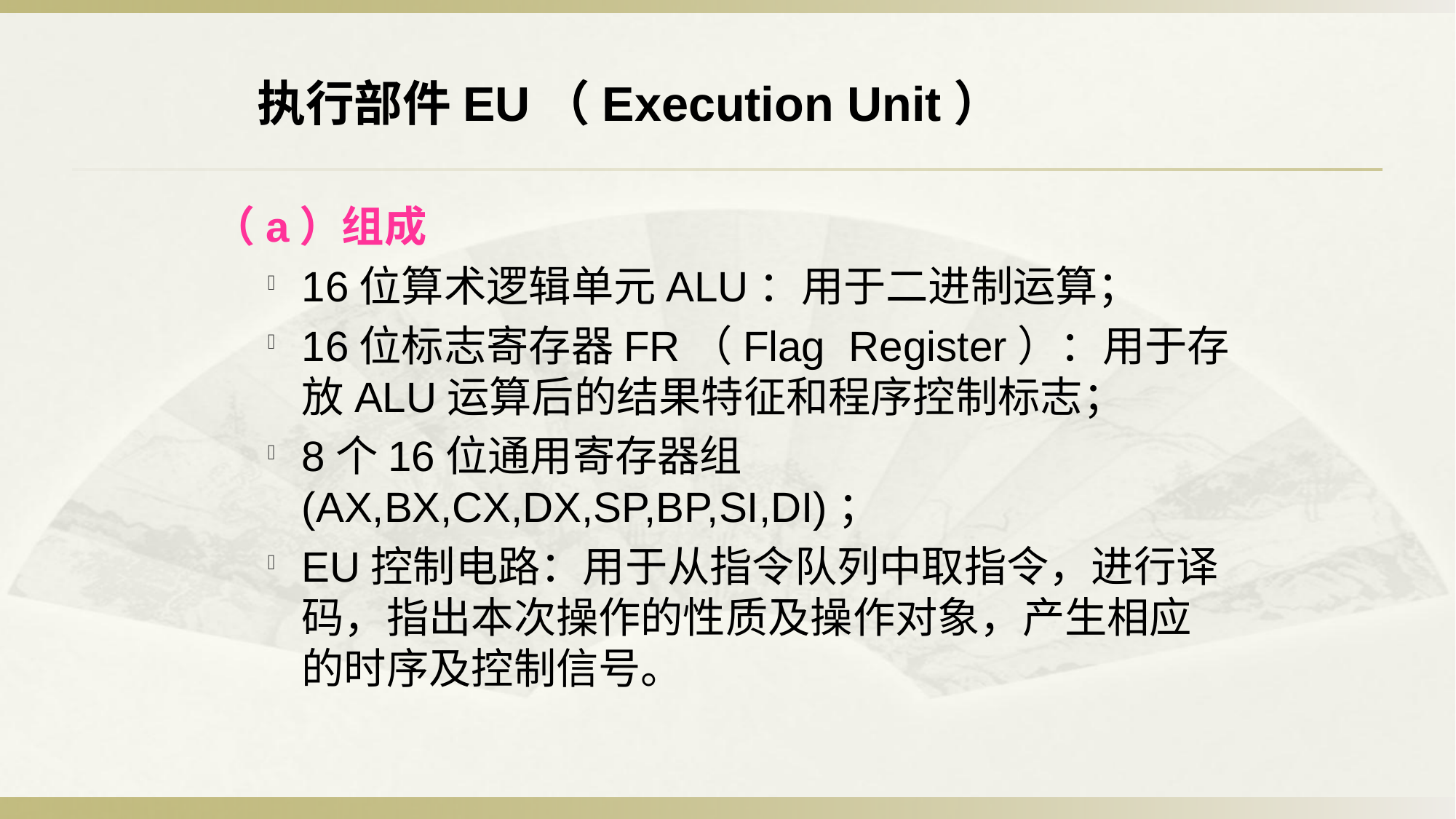

执行部件EU（Execution Unit）
（a）组成
16位算术逻辑单元ALU：用于二进制运算；
16位标志寄存器FR（Flag  Register）：用于存放ALU运算后的结果特征和程序控制标志；
8个16位通用寄存器组(AX,BX,CX,DX,SP,BP,SI,DI)；
EU控制电路：用于从指令队列中取指令，进行译码，指出本次操作的性质及操作对象，产生相应的时序及控制信号。